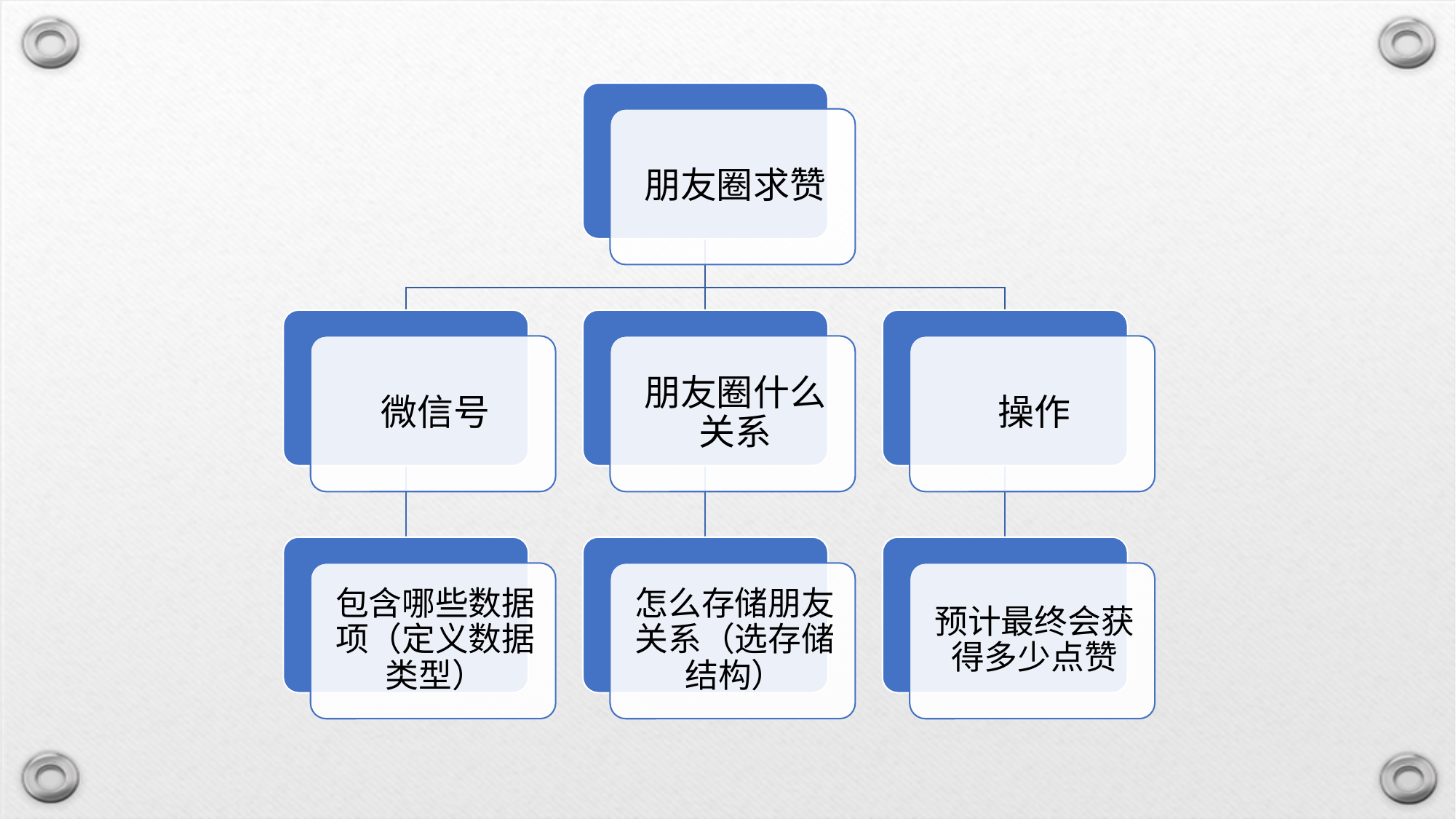

朋友圈求赞
微信号
包含哪些数据项（定义数据类型）
朋友圈什么关系
怎么存储朋友关系（选存储结构）
操作
预计最终会获得多少点赞